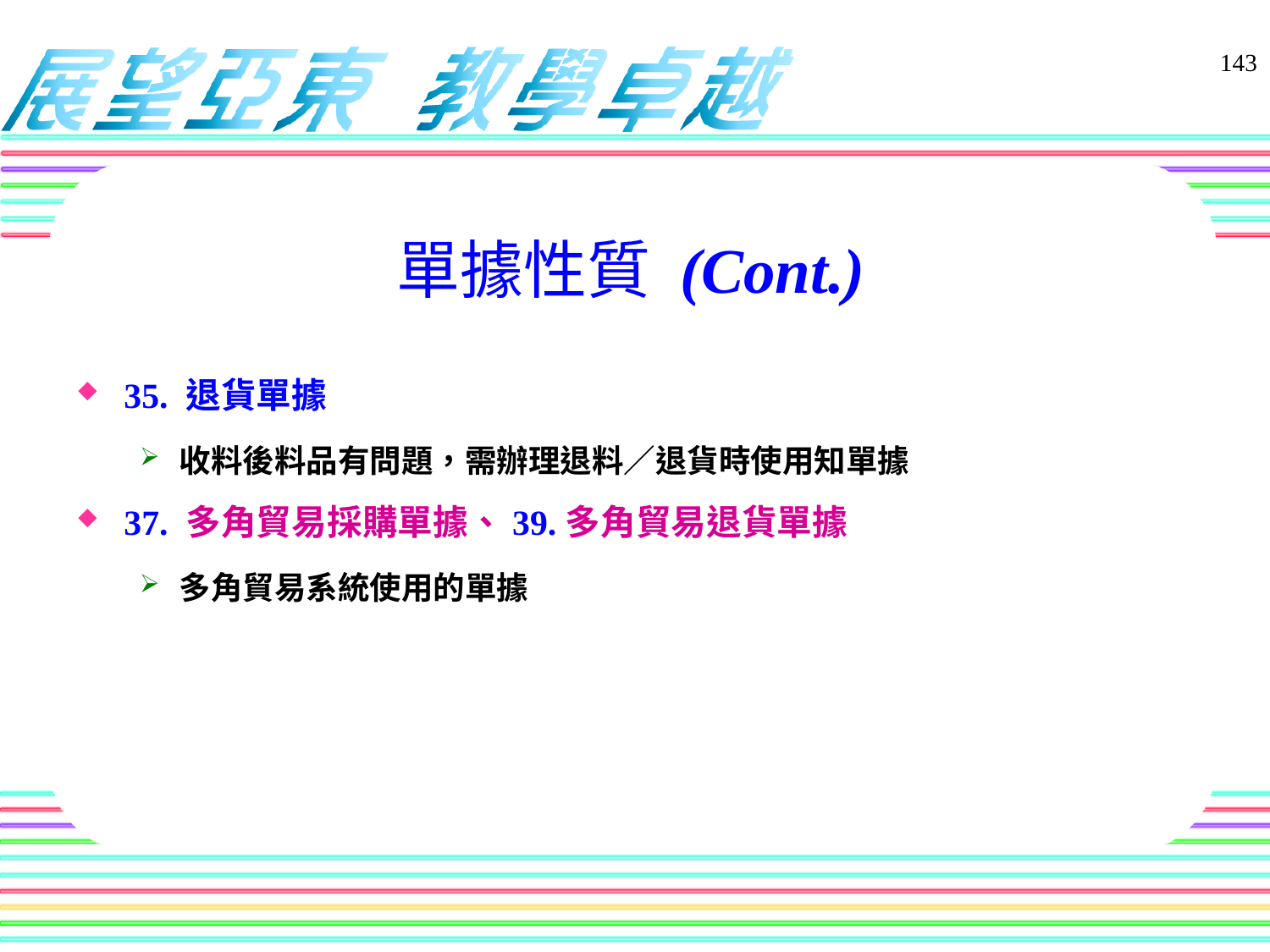

143
# 單據性質 (Cont.)
35. 退貨單據
收料後料品有問題，需辦理退料／退貨時使用知單據
37. 多角貿易採購單據、39.多角貿易退貨單據
多角貿易系統使用的單據